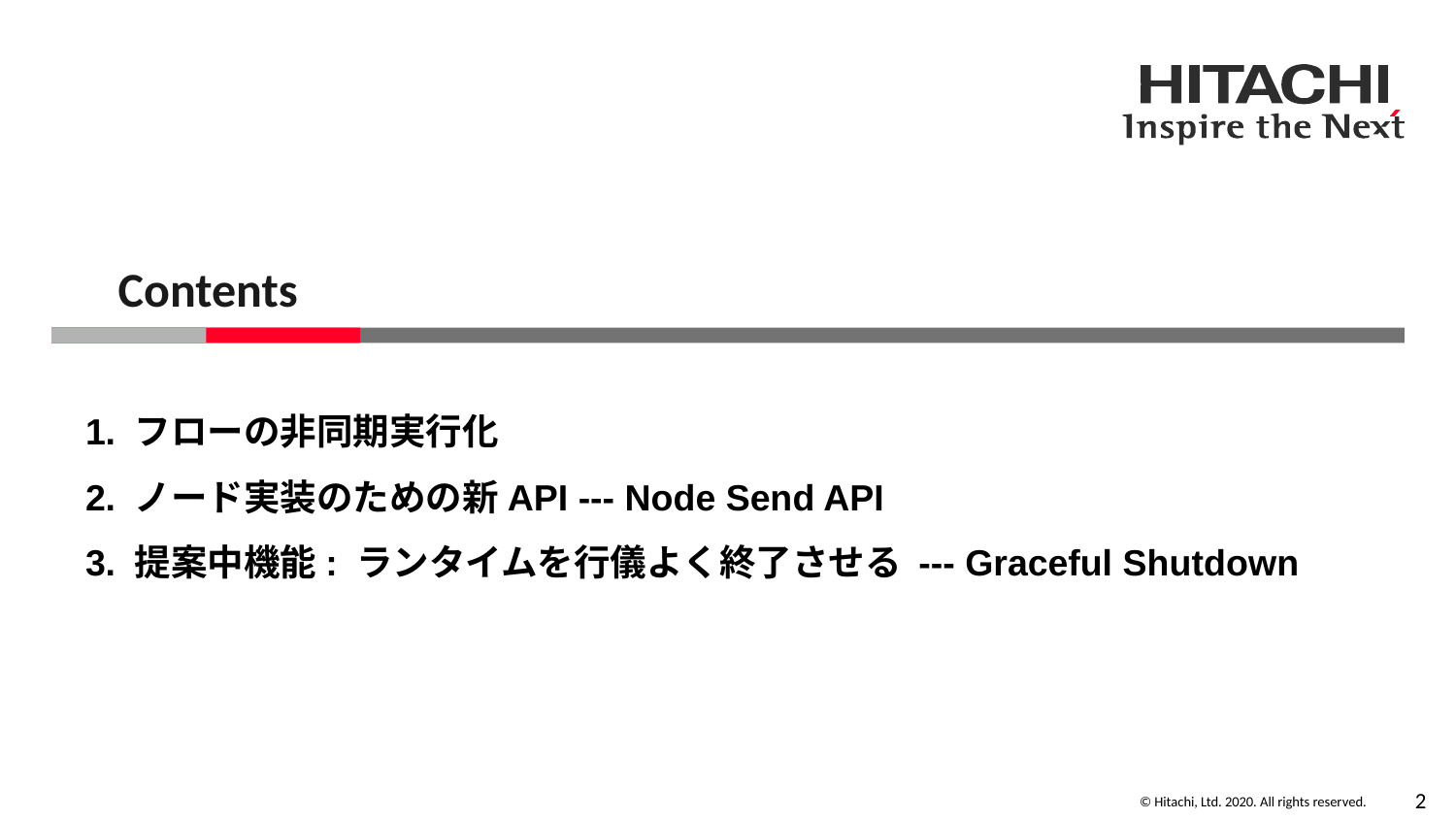

Contents
1. フローの非同期実行化
2. ノード実装のための新API --- Node Send API
3. 提案中機能: ランタイムを行儀よく終了させる --- Graceful Shutdown
2